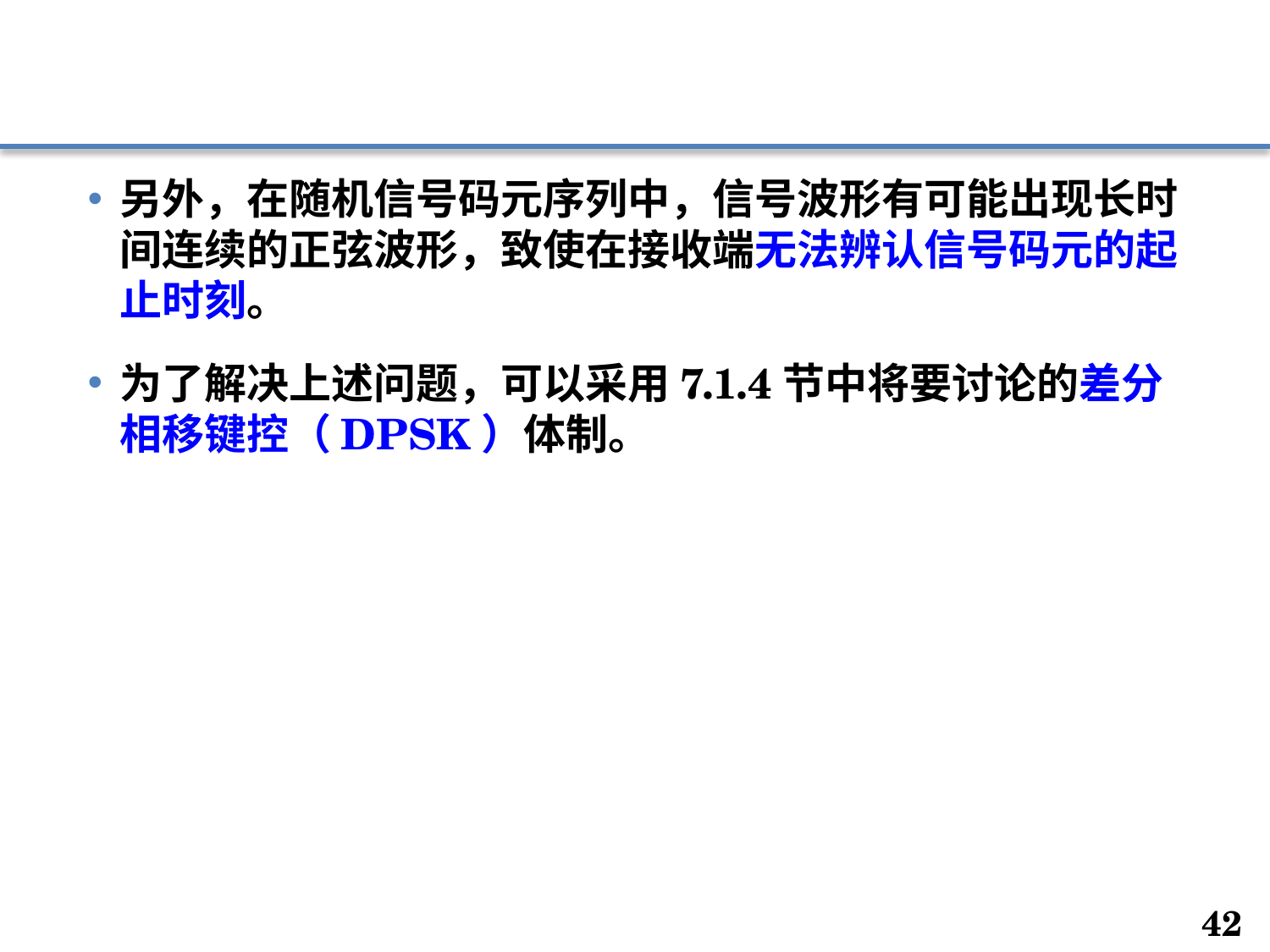

#
另外，在随机信号码元序列中，信号波形有可能出现长时间连续的正弦波形，致使在接收端无法辨认信号码元的起止时刻。
为了解决上述问题，可以采用7.1.4节中将要讨论的差分相移键控（DPSK）体制。
42